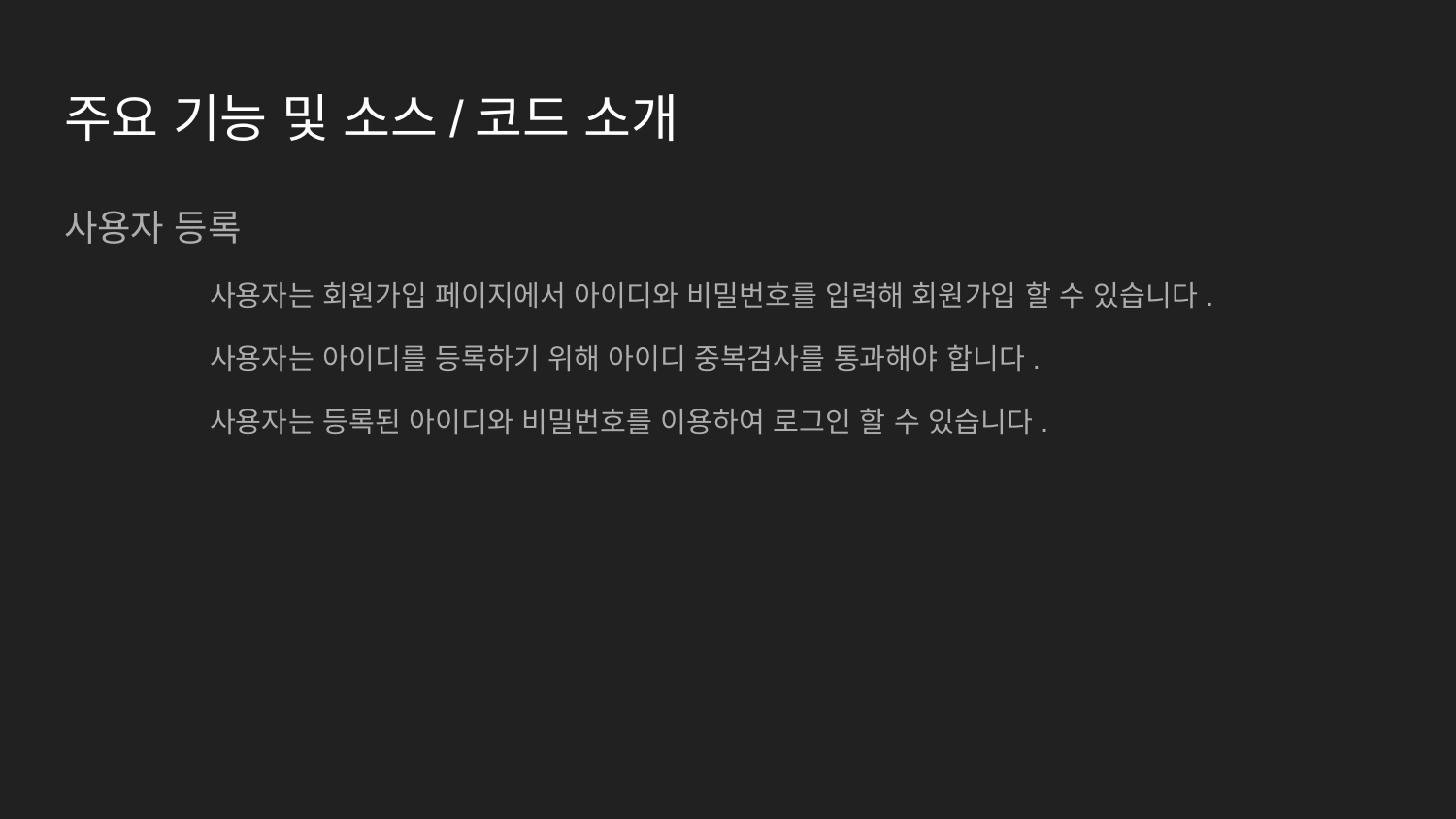

# 주요 기능 및 소스/코드 소개
사용자 등록
	사용자는 회원가입 페이지에서 아이디와 비밀번호를 입력해 회원가입 할 수 있습니다.
	사용자는 아이디를 등록하기 위해 아이디 중복검사를 통과해야 합니다.
	사용자는 등록된 아이디와 비밀번호를 이용하여 로그인 할 수 있습니다.